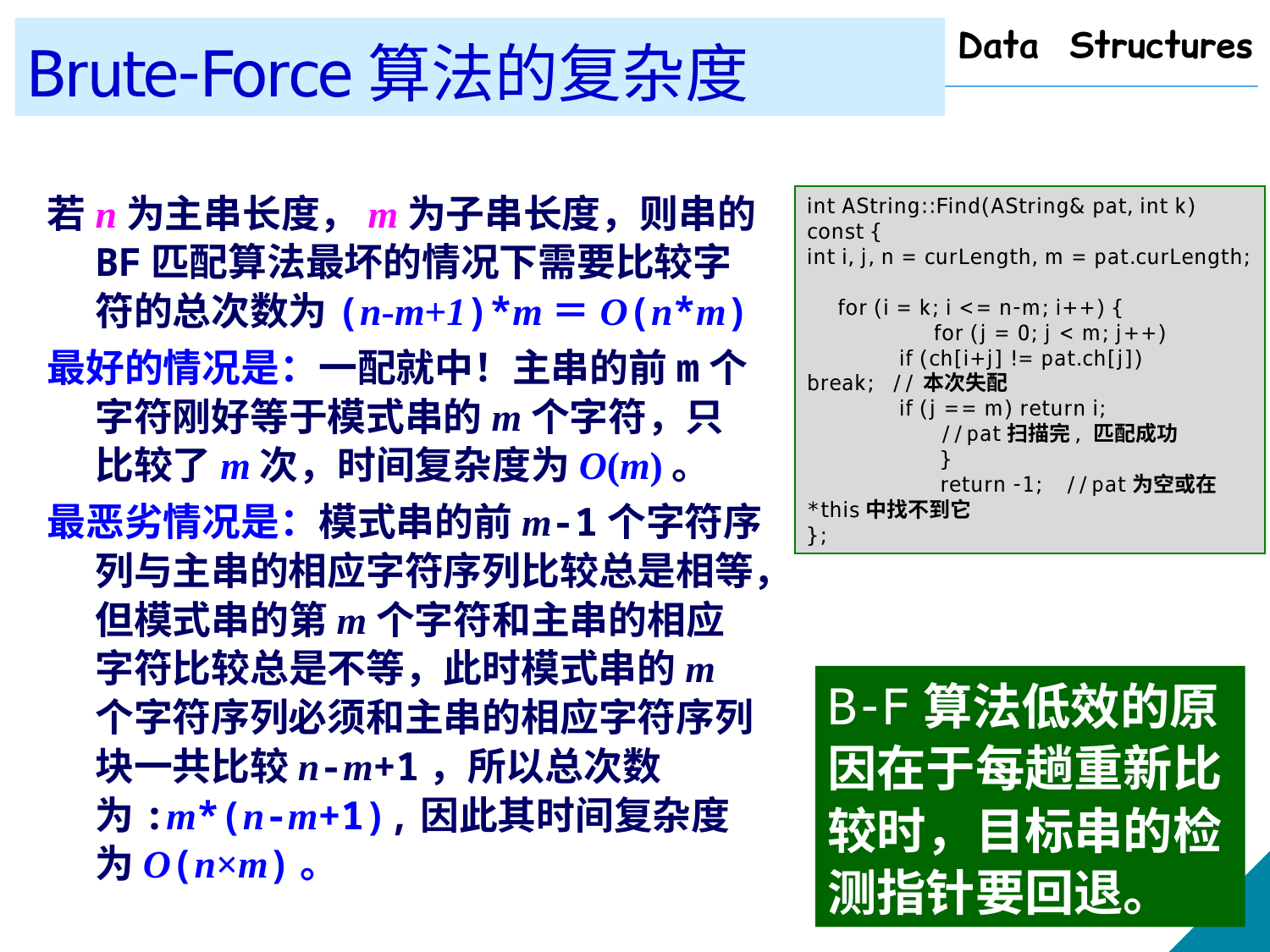

# Brute-Force算法的复杂度
若n为主串长度，m为子串长度，则串的BF匹配算法最坏的情况下需要比较字符的总次数为(n-m+1)*m＝O(n*m)
最好的情况是：一配就中！主串的前m个字符刚好等于模式串的m个字符，只比较了m次，时间复杂度为O(m)。
最恶劣情况是：模式串的前m-1个字符序列与主串的相应字符序列比较总是相等，但模式串的第m个字符和主串的相应字符比较总是不等，此时模式串的m个字符序列必须和主串的相应字符序列块一共比较n-m+1，所以总次数为:m*(n-m+1),因此其时间复杂度为O(n×m)。
int AString::Find(AString& pat, int k) const {
int i, j, n = curLength, m = pat.curLength;

     for (i = k; i <= n-m; i++) {
          	for (j = 0; j < m; j++)
               if (ch[i+j] != pat.ch[j]) break;   //本次失配
               if (j == m) return i;
                      //pat扫描完, 匹配成功
	 }
	 return -1;	 //pat为空或在*this中找不到它
};
B-F算法低效的原因在于每趟重新比较时，目标串的检测指针要回退。